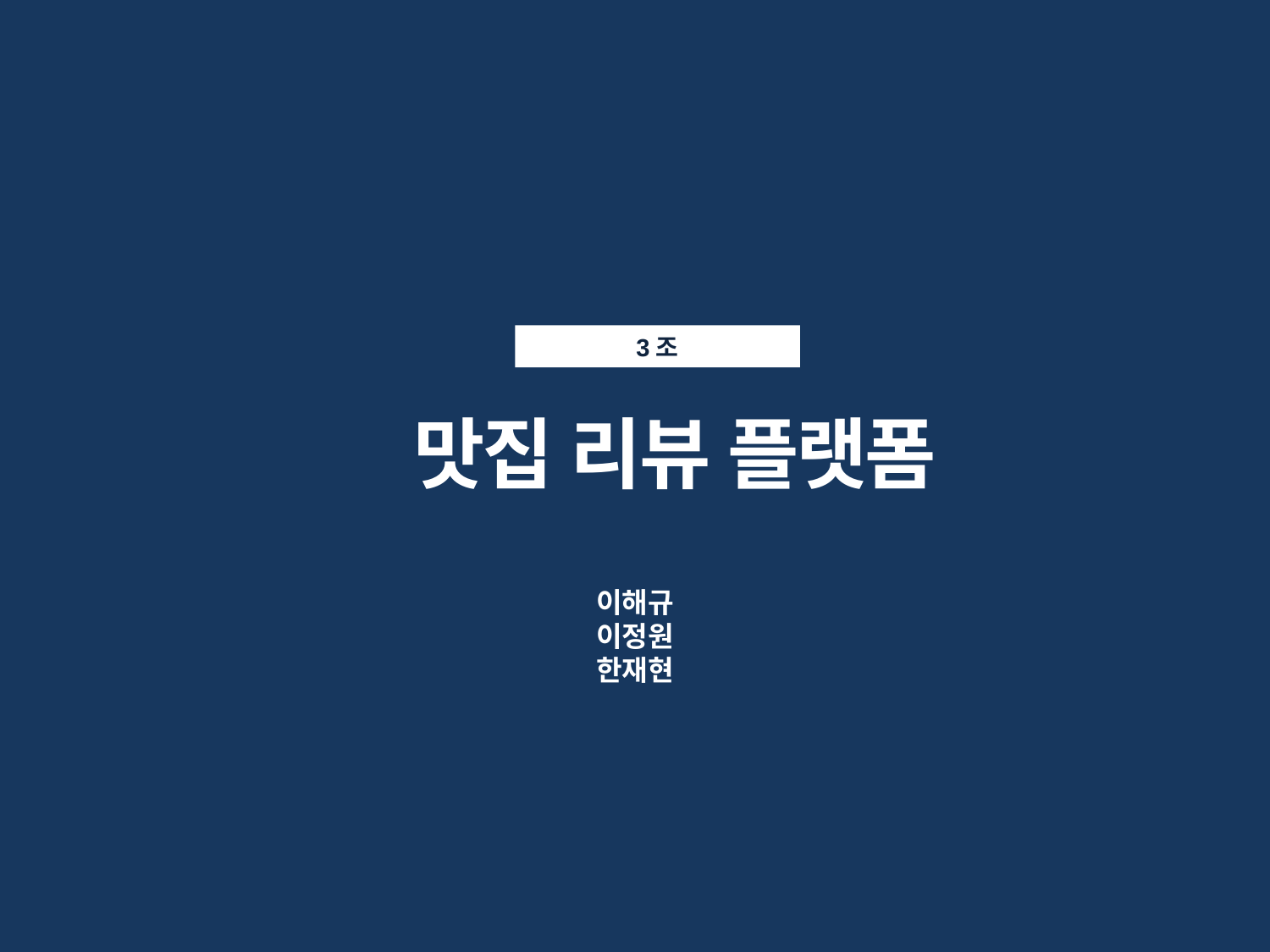

3조
 맛집 리뷰 플랫폼
이해규
이정원
한재현